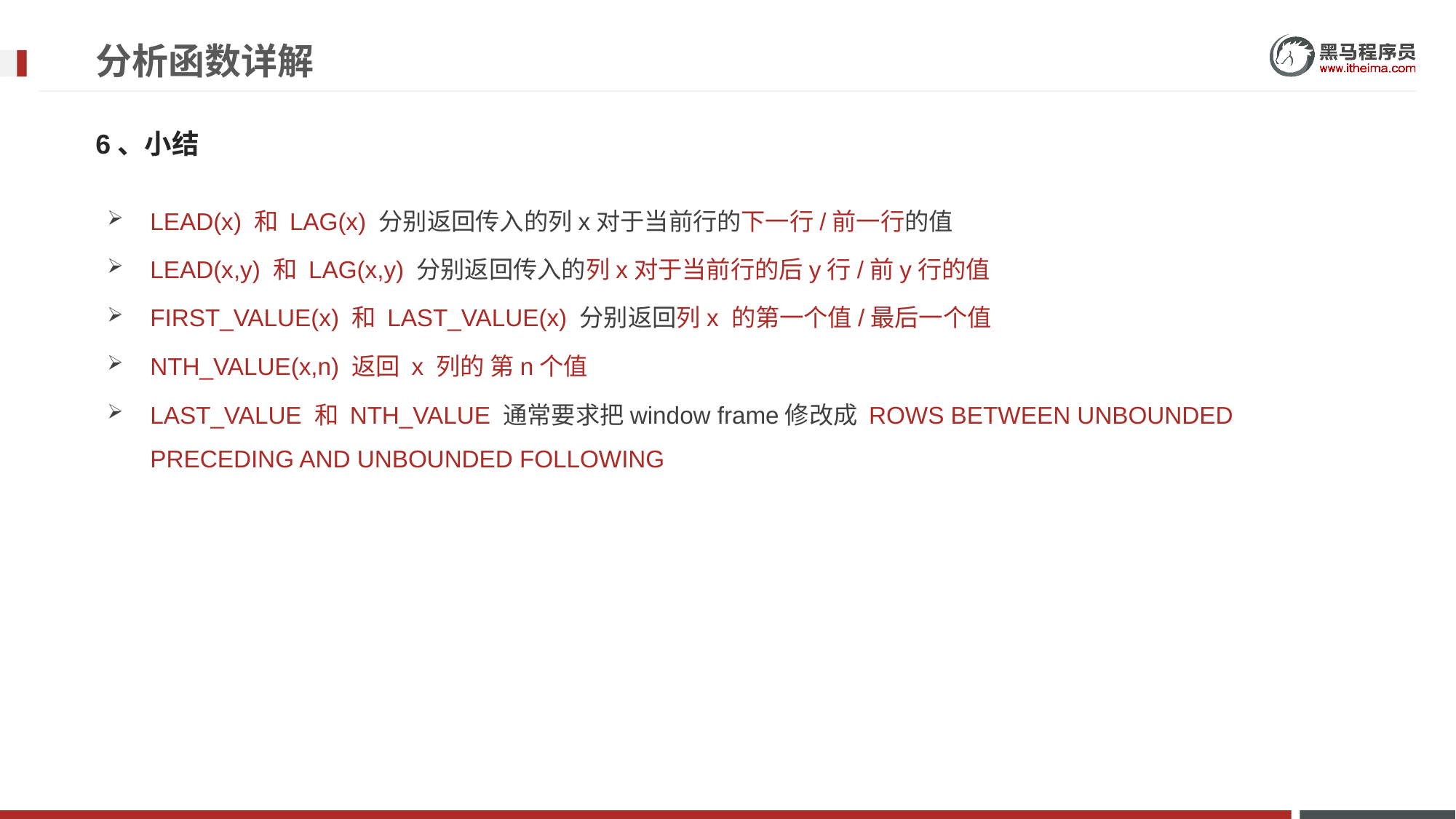

# 分析函数详解
6、小结
LEAD(x) 和 LAG(x) 分别返回传入的列x对于当前行的下一行/前一行的值
LEAD(x,y) 和 LAG(x,y) 分别返回传入的列x对于当前行的后y行/前y行的值
FIRST_VALUE(x) 和 LAST_VALUE(x) 分别返回列x 的第一个值/最后一个值
NTH_VALUE(x,n) 返回 x 列的 第n个值
LAST_VALUE 和 NTH_VALUE 通常要求把window frame修改成 ROWS BETWEEN UNBOUNDED PRECEDING AND UNBOUNDED FOLLOWING